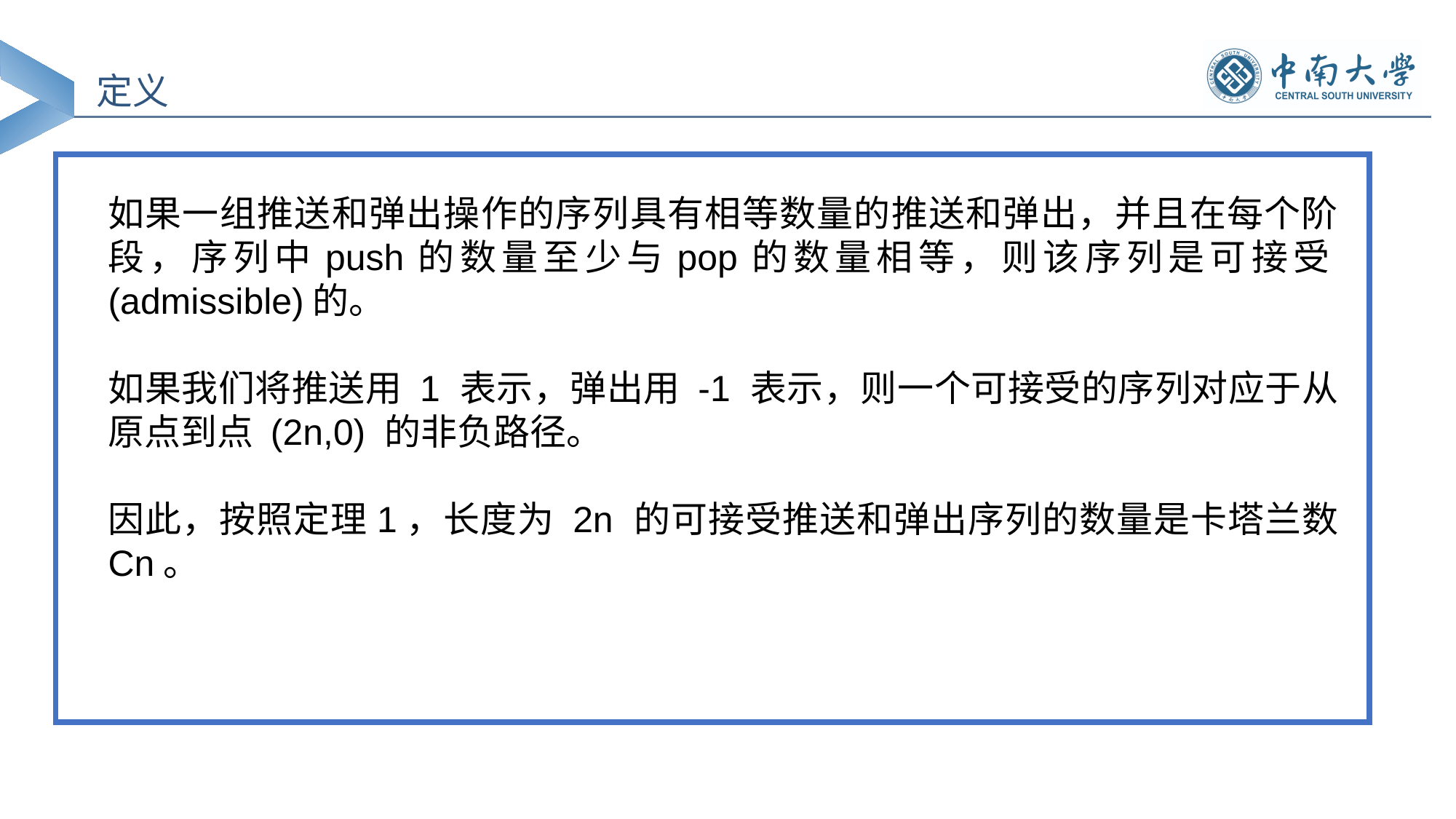

定义

如果一组推送和弹出操作的序列具有相等数量的推送和弹出，并且在每个阶段，序列中push的数量至少与pop的数量相等，则该序列是可接受(admissible)的。

如果我们将推送用 1 表示，弹出用 -1 表示，则一个可接受的序列对应于从原点到点 (2n,0) 的非负路径。

因此，按照定理1，长度为 2n 的可接受推送和弹出序列的数量是卡塔兰数 Cn。